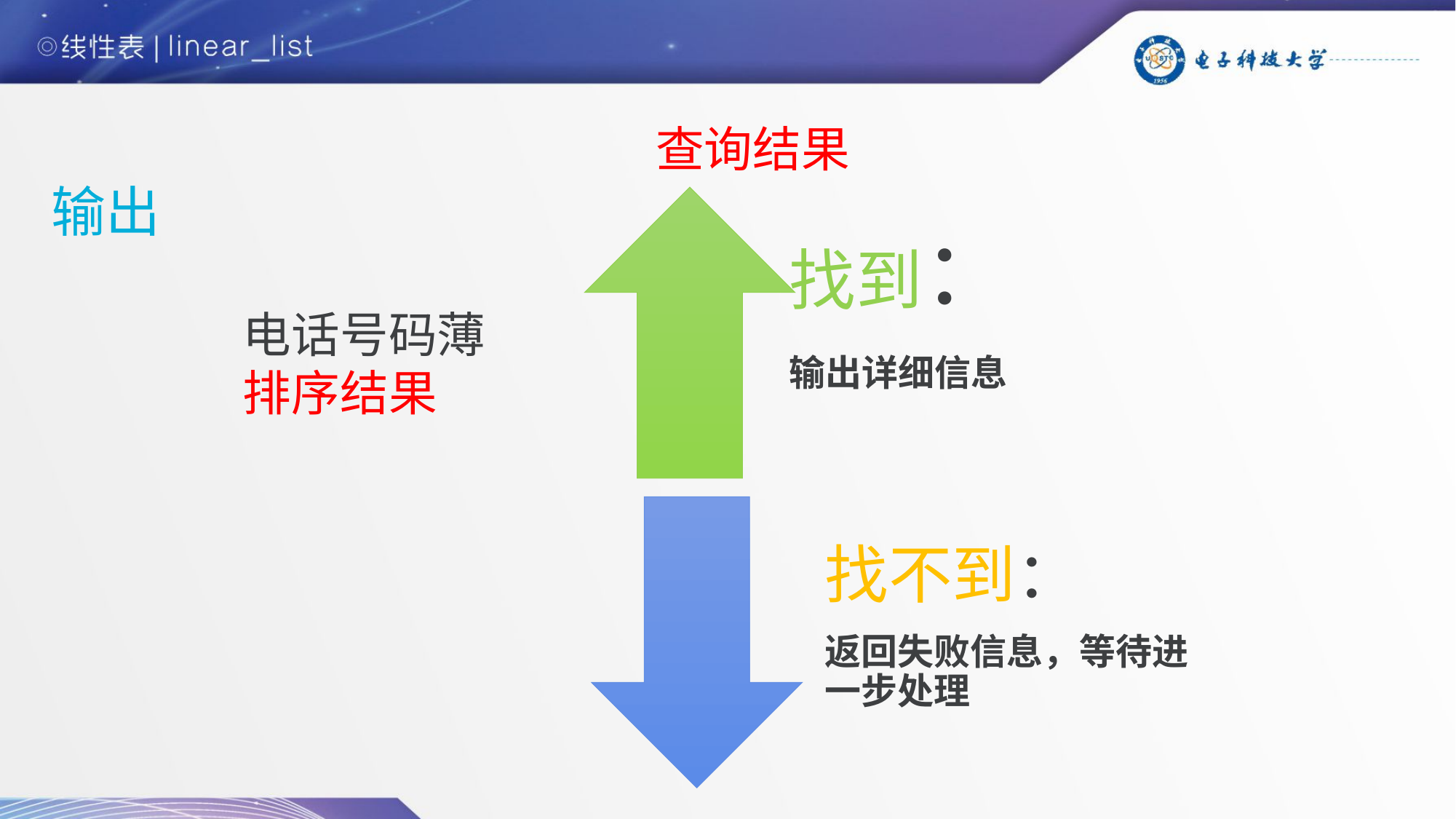

# 输出
查询结果
找到：
输出详细信息
找不到：
返回失败信息，等待进一步处理
电话号码薄排序结果